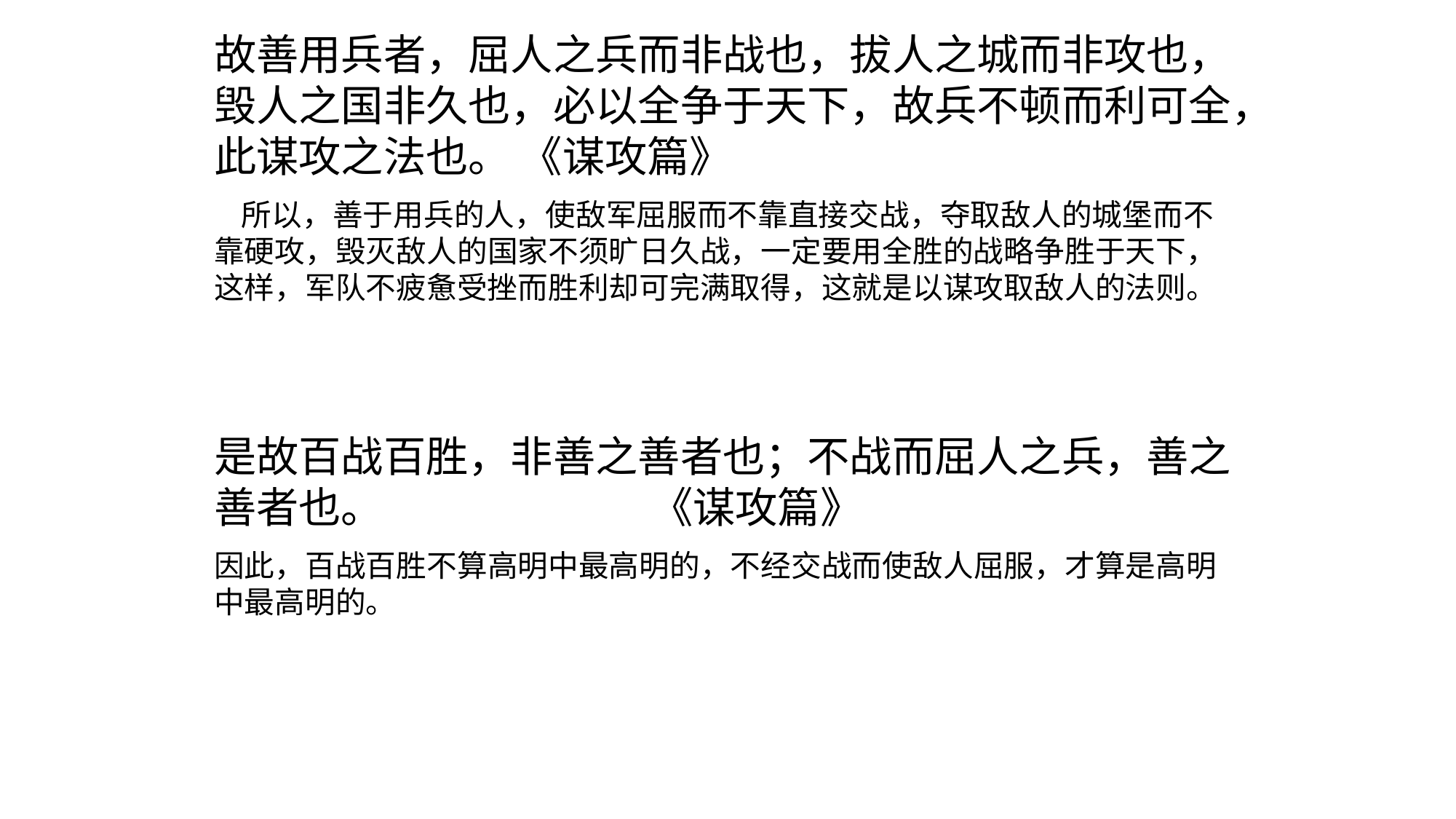

故善用兵者，屈人之兵而非战也，拔人之城而非攻也，毁人之国非久也，必以全争于天下，故兵不顿而利可全，此谋攻之法也。 《谋攻篇》
   所以，善于用兵的人，使敌军屈服而不靠直接交战，夺取敌人的城堡而不靠硬攻，毁灭敌人的国家不须旷日久战，一定要用全胜的战略争胜于天下，这样，军队不疲惫受挫而胜利却可完满取得，这就是以谋攻取敌人的法则。

是故百战百胜，非善之善者也；不战而屈人之兵，善之善者也。			《谋攻篇》
因此，百战百胜不算高明中最高明的，不经交战而使敌人屈服，才算是高明中最高明的。